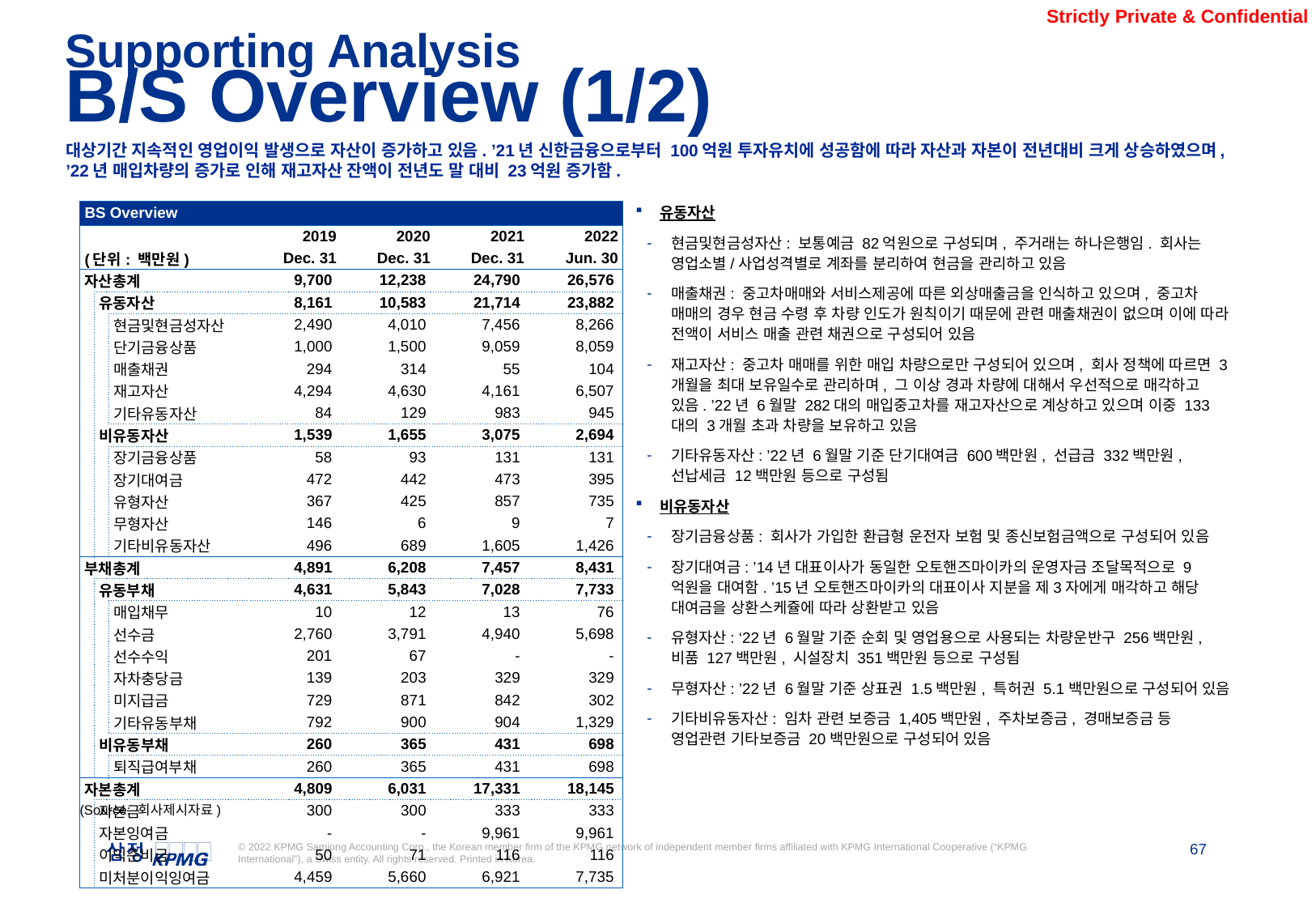

Supporting Analysis
B/S Overview (1/2)
대상기간 지속적인 영업이익 발생으로 자산이 증가하고 있음. ’21년 신한금융으로부터 100억원 투자유치에 성공함에 따라 자산과 자본이 전년대비 크게 상승하였으며, ’22년 매입차량의 증가로 인해 재고자산 잔액이 전년도 말 대비 23억원 증가함.
| BS Overview |  |  |  |  |  |  |
| --- | --- | --- | --- | --- | --- | --- |
|  |  |  | 2019 | 2020 | 2021 | 2022 |
| (단위: 백만원) |  |  | Dec. 31 | Dec. 31 | Dec. 31 | Jun. 30 |
| 자산총계 |  |  | 9,700 | 12,238 | 24,790 | 26,576 |
|  | 유동자산 |  | 8,161 | 10,583 | 21,714 | 23,882 |
|  |  | 현금및현금성자산 | 2,490 | 4,010 | 7,456 | 8,266 |
|  |  | 단기금융상품 | 1,000 | 1,500 | 9,059 | 8,059 |
|  |  | 매출채권 | 294 | 314 | 55 | 104 |
|  |  | 재고자산 | 4,294 | 4,630 | 4,161 | 6,507 |
|  |  | 기타유동자산 | 84 | 129 | 983 | 945 |
|  | 비유동자산 |  | 1,539 | 1,655 | 3,075 | 2,694 |
|  |  | 장기금융상품 | 58 | 93 | 131 | 131 |
|  |  | 장기대여금 | 472 | 442 | 473 | 395 |
|  |  | 유형자산 | 367 | 425 | 857 | 735 |
|  |  | 무형자산 | 146 | 6 | 9 | 7 |
|  |  | 기타비유동자산 | 496 | 689 | 1,605 | 1,426 |
| 부채총계 |  |  | 4,891 | 6,208 | 7,457 | 8,431 |
|  | 유동부채 |  | 4,631 | 5,843 | 7,028 | 7,733 |
|  |  | 매입채무 | 10 | 12 | 13 | 76 |
|  |  | 선수금 | 2,760 | 3,791 | 4,940 | 5,698 |
|  |  | 선수수익 | 201 | 67 | - | - |
|  |  | 자차충당금 | 139 | 203 | 329 | 329 |
|  |  | 미지급금 | 729 | 871 | 842 | 302 |
|  |  | 기타유동부채 | 792 | 900 | 904 | 1,329 |
|  | 비유동부채 |  | 260 | 365 | 431 | 698 |
|  |  | 퇴직급여부채 | 260 | 365 | 431 | 698 |
| 자본총계 |  |  | 4,809 | 6,031 | 17,331 | 18,145 |
|  | 자본금 |  | 300 | 300 | 333 | 333 |
|  | 자본잉여금 |  | - | - | 9,961 | 9,961 |
|  | 이익준비금 |  | 50 | 71 | 116 | 116 |
|  | 미처분이익잉여금 |  | 4,459 | 5,660 | 6,921 | 7,735 |
유동자산
현금및현금성자산: 보통예금 82억원으로 구성되며, 주거래는 하나은행임. 회사는 영업소별/사업성격별로 계좌를 분리하여 현금을 관리하고 있음
매출채권: 중고차매매와 서비스제공에 따른 외상매출금을 인식하고 있으며, 중고차 매매의 경우 현금 수령 후 차량 인도가 원칙이기 때문에 관련 매출채권이 없으며 이에 따라 전액이 서비스 매출 관련 채권으로 구성되어 있음
재고자산: 중고차 매매를 위한 매입 차량으로만 구성되어 있으며, 회사 정책에 따르면 3개월을 최대 보유일수로 관리하며, 그 이상 경과 차량에 대해서 우선적으로 매각하고 있음. ’22년 6월말 282대의 매입중고차를 재고자산으로 계상하고 있으며 이중 133대의 3개월 초과 차량을 보유하고 있음
기타유동자산: ’22년 6월말 기준 단기대여금 600백만원, 선급금 332백만원, 선납세금 12백만원 등으로 구성됨
비유동자산
장기금융상품: 회사가 가입한 환급형 운전자 보험 및 종신보험금액으로 구성되어 있음
장기대여금: ’14년 대표이사가 동일한 오토핸즈마이카의 운영자금 조달목적으로 9억원을 대여함. ’15년 오토핸즈마이카의 대표이사 지분을 제3자에게 매각하고 해당 대여금을 상환스케쥴에 따라 상환받고 있음
유형자산: ‘22년 6월말 기준 순회 및 영업용으로 사용되는 차량운반구 256백만원, 비품 127백만원, 시설장치 351백만원 등으로 구성됨
무형자산: ’22년 6월말 기준 상표권 1.5백만원, 특허권 5.1백만원으로 구성되어 있음
기타비유동자산: 임차 관련 보증금 1,405백만원, 주차보증금, 경매보증금 등 영업관련 기타보증금 20백만원으로 구성되어 있음
(Source: 회사제시자료)